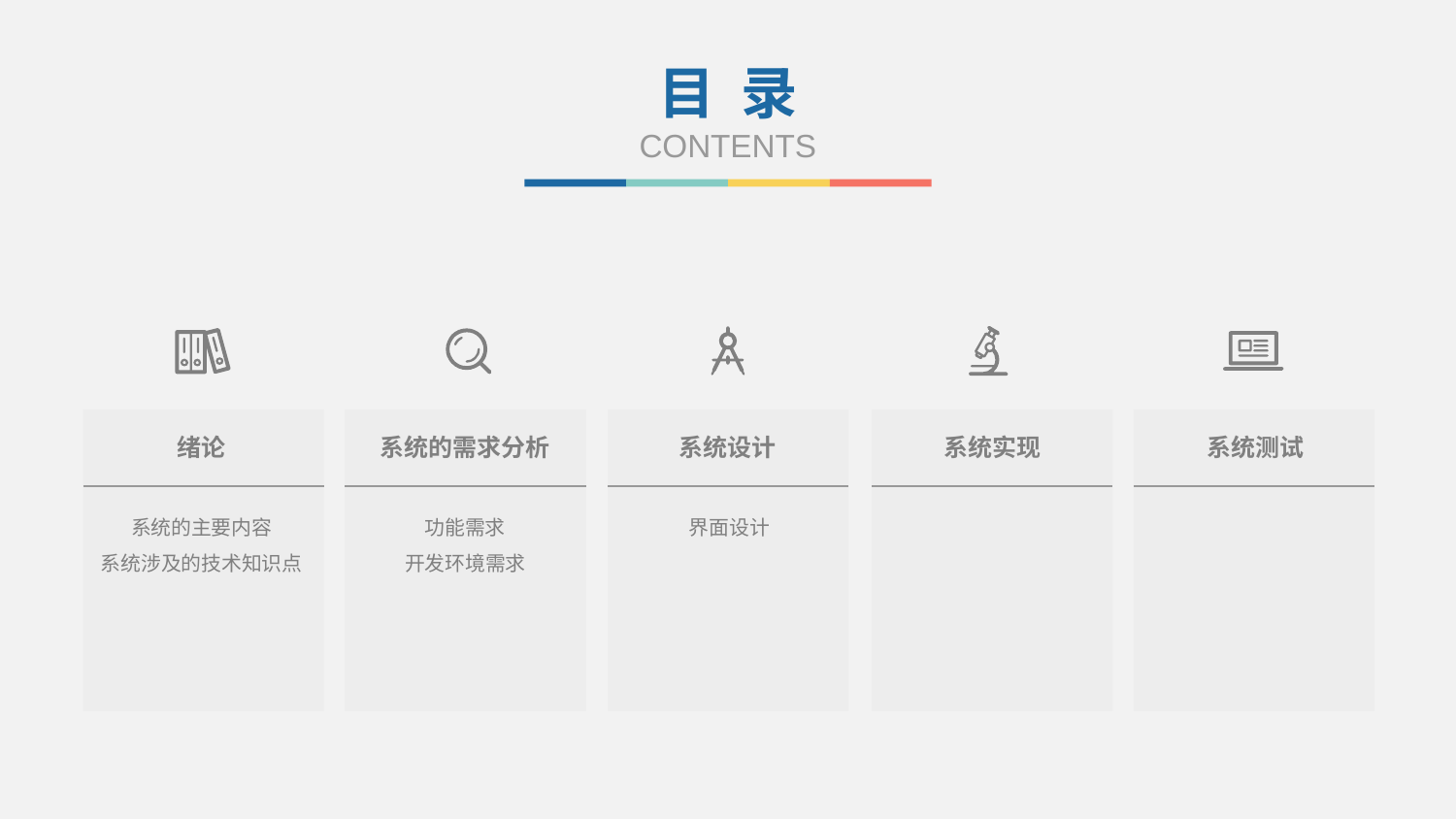

目  录
CONTENTS

绪论
系统的需求分析
系统设计
系统实现
系统测试
系统的主要内容
系统涉及的技术知识点
功能需求
开发环境需求
界面设计